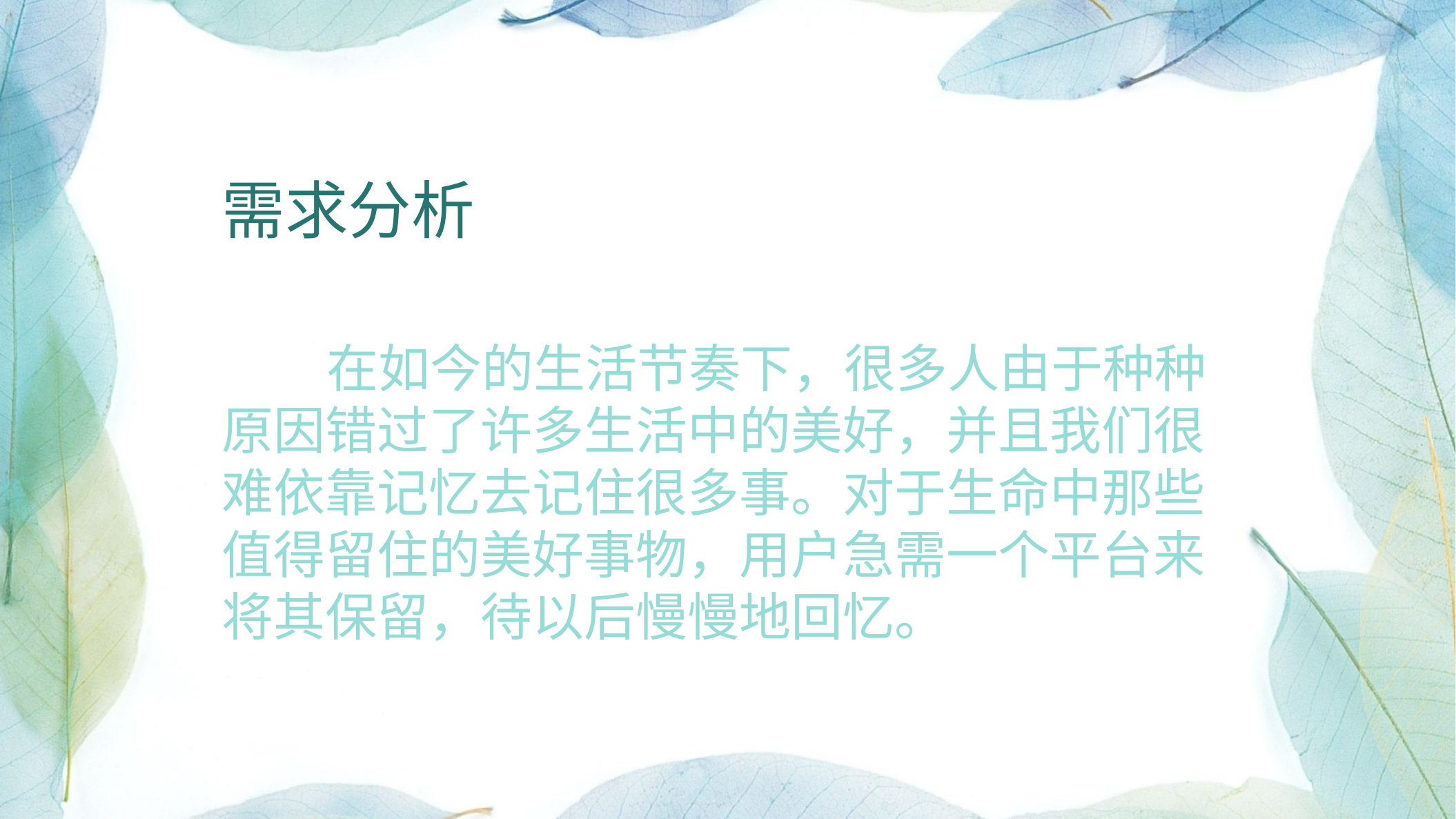

需求分析
        在如今的生活节奏下，很多人由于种种原因错过了许多生活中的美好，并且我们很难依靠记忆去记住很多事。对于生命中那些值得留住的美好事物，用户急需一个平台来将其保留，待以后慢慢地回忆。